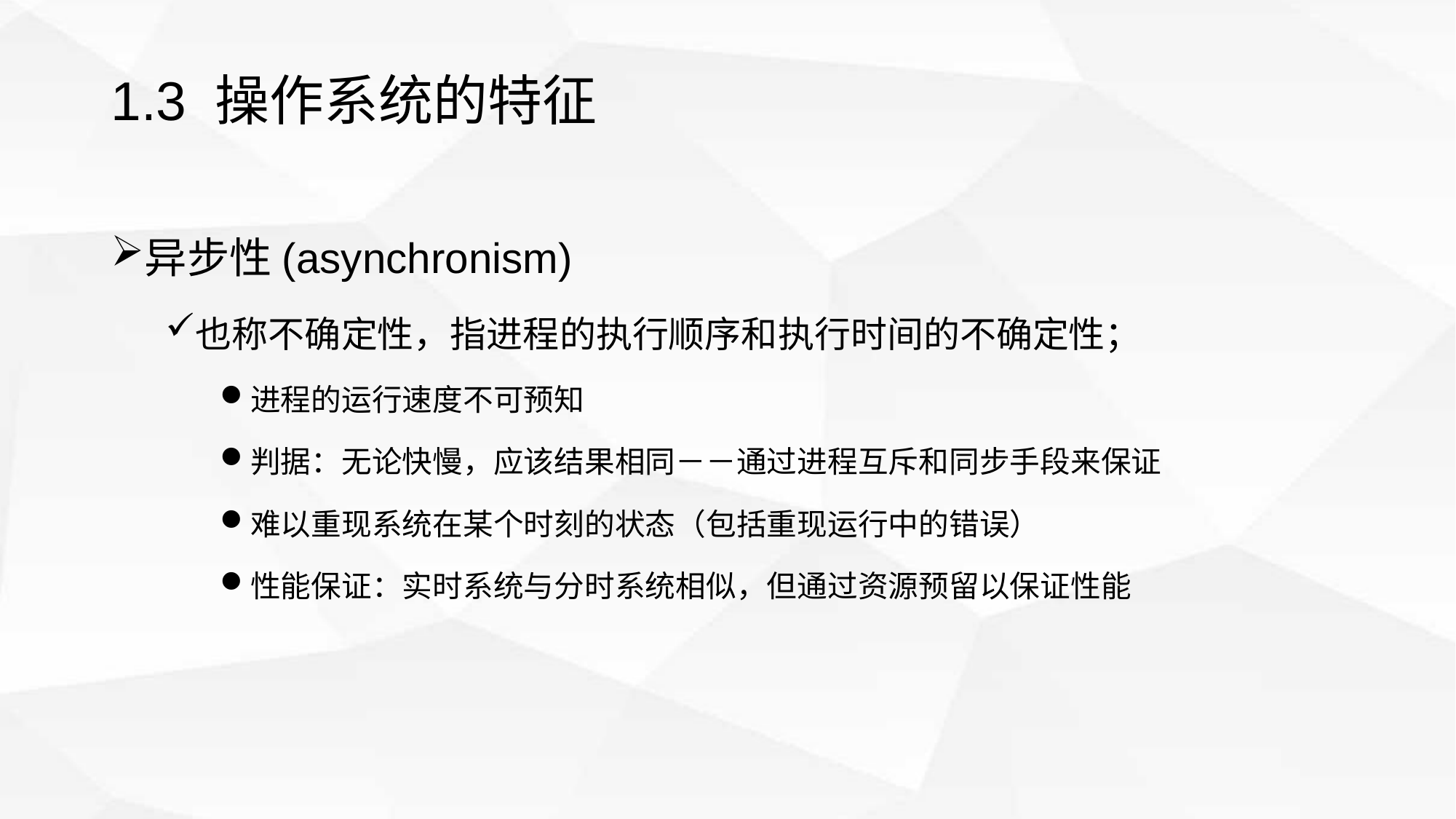

# 1.3 操作系统的特征
异步性(asynchronism)
也称不确定性，指进程的执行顺序和执行时间的不确定性；
进程的运行速度不可预知
判据：无论快慢，应该结果相同－－通过进程互斥和同步手段来保证
难以重现系统在某个时刻的状态（包括重现运行中的错误）
性能保证：实时系统与分时系统相似，但通过资源预留以保证性能